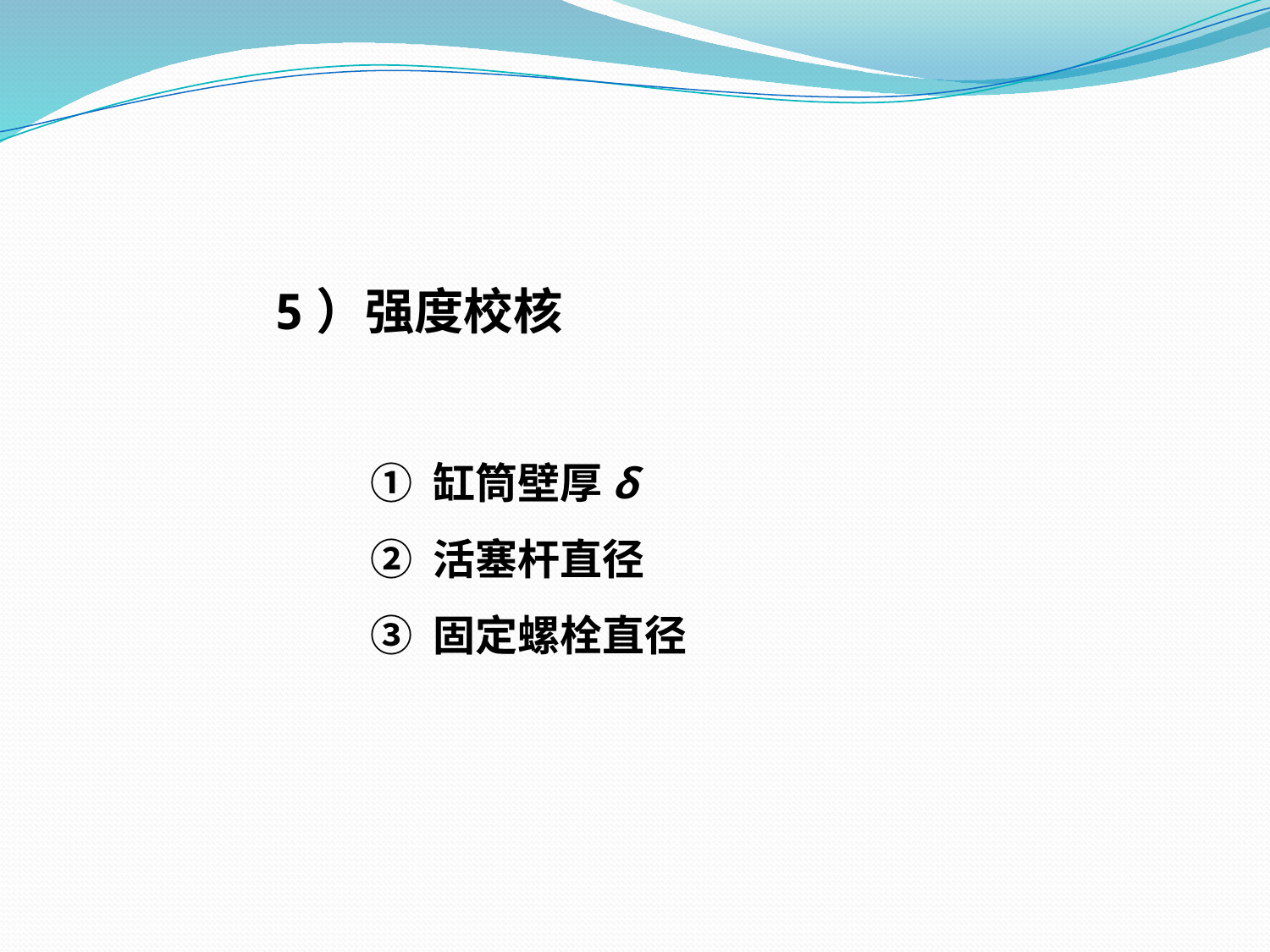

5）强度校核
① 缸筒壁厚δ
② 活塞杆直径
③ 固定螺栓直径